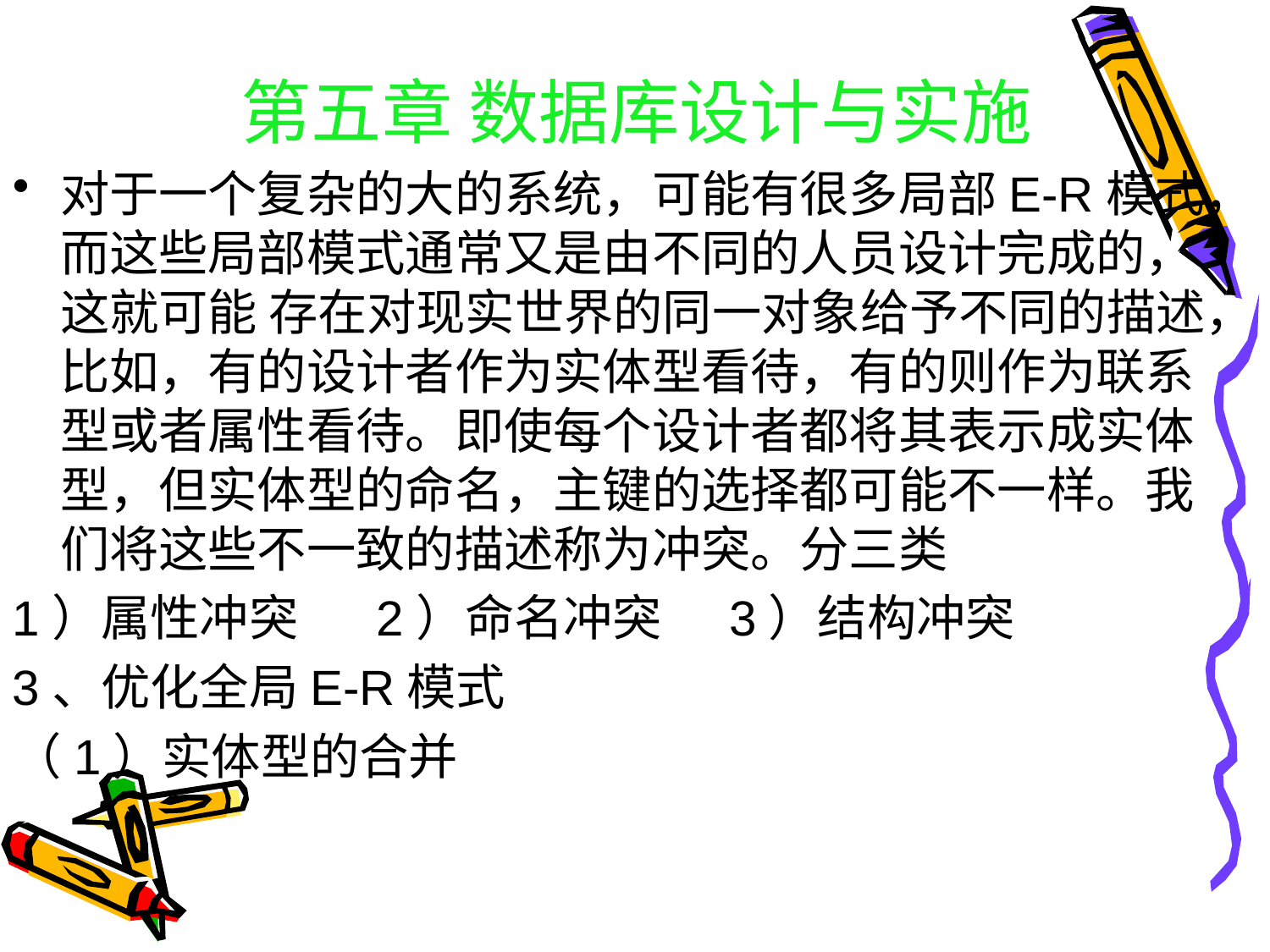

# 第五章 数据库设计与实施
对于一个复杂的大的系统，可能有很多局部E-R模式，而这些局部模式通常又是由不同的人员设计完成的，这就可能 存在对现实世界的同一对象给予不同的描述，比如，有的设计者作为实体型看待，有的则作为联系型或者属性看待。即使每个设计者都将其表示成实体型，但实体型的命名，主键的选择都可能不一样。我们将这些不一致的描述称为冲突。分三类
1）属性冲突      2）命名冲突     3）结构冲突
3、优化全局E-R模式
（1）实体型的合并